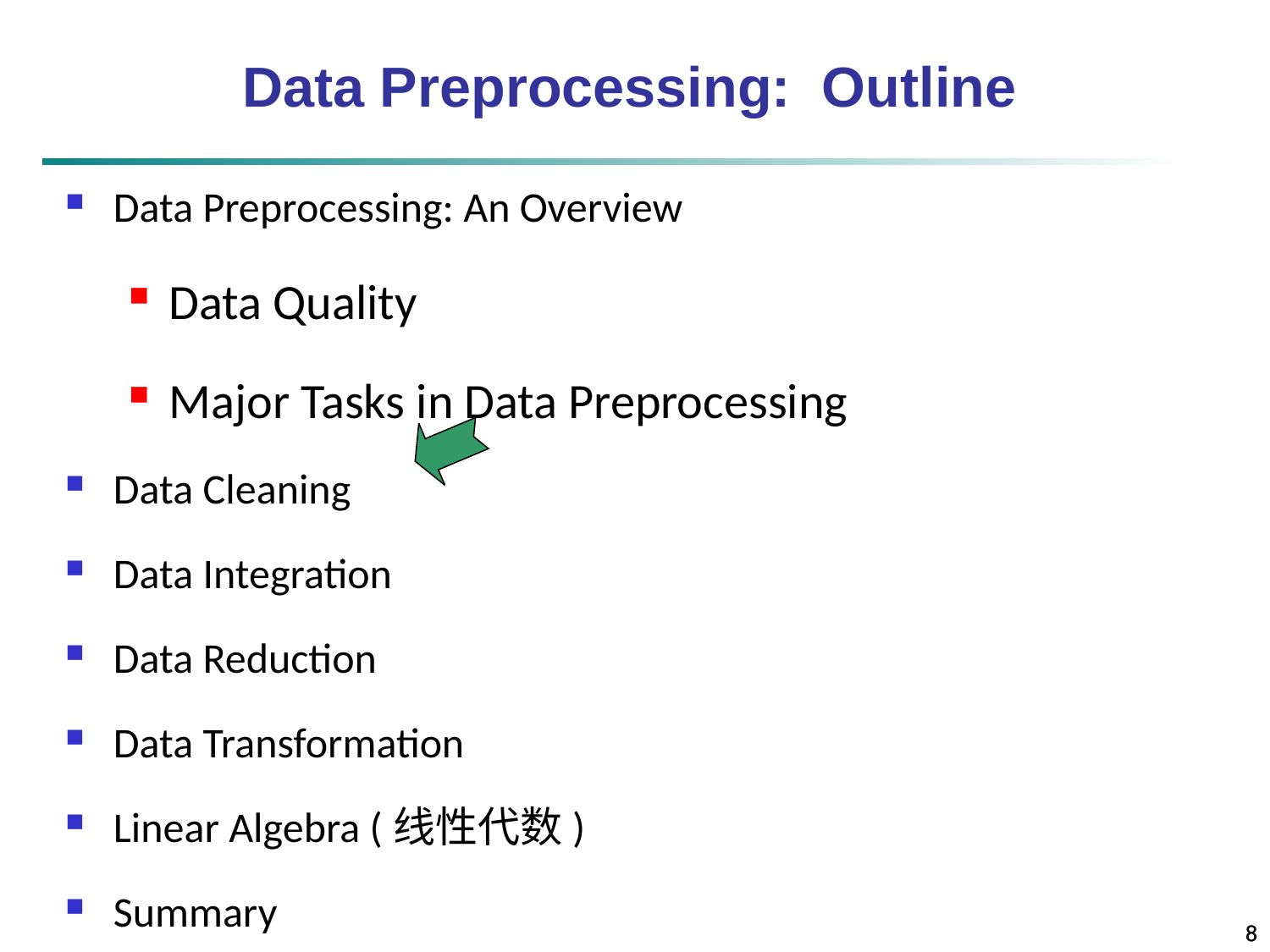

# Data Preprocessing:  Outline
Data Preprocessing: An Overview
Data Quality
Major Tasks in Data Preprocessing
Data Cleaning
Data Integration
Data Reduction
Data Transformation
Linear Algebra (线性代数)
Summary

8
8